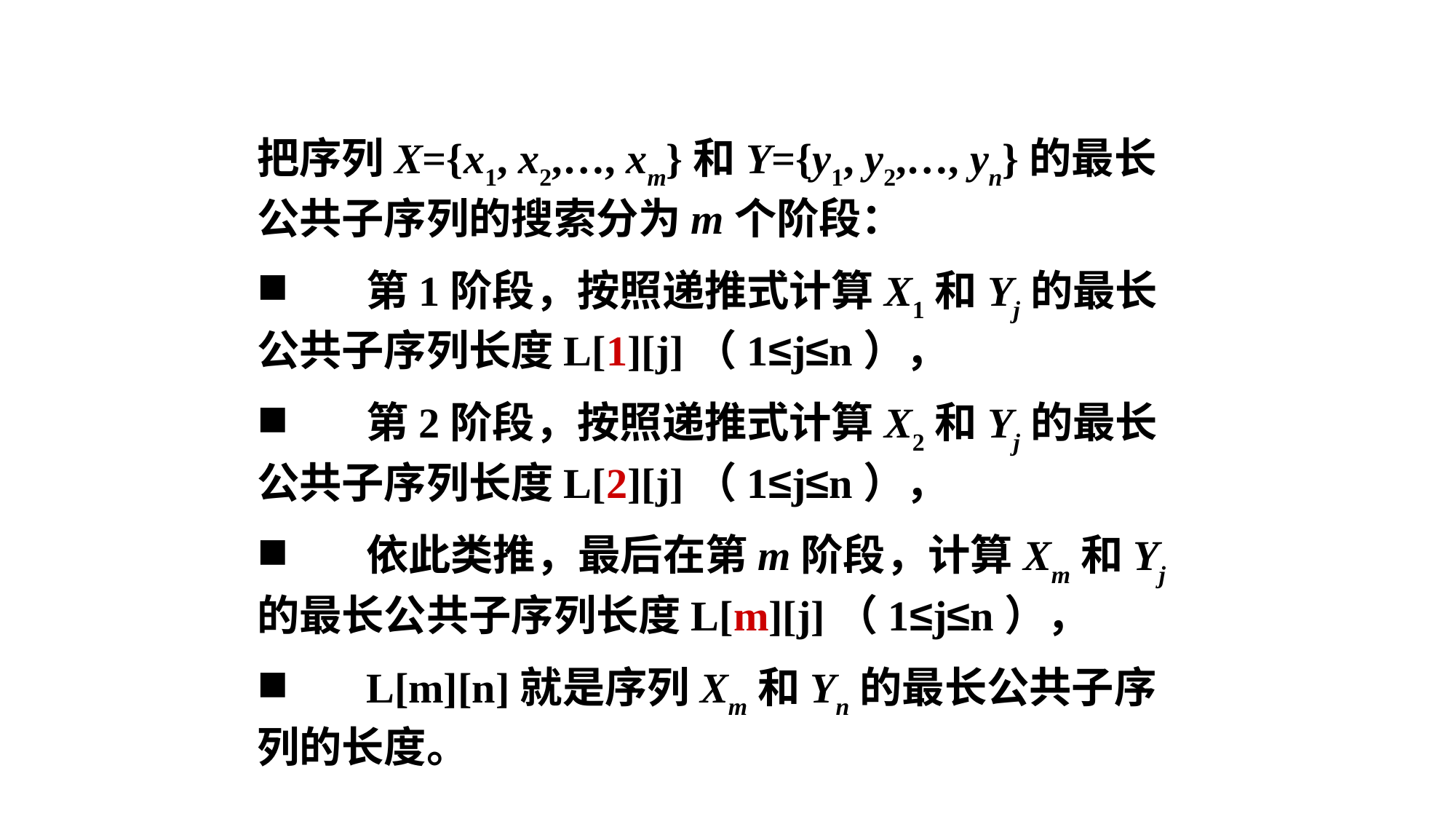

把序列X={x1, x2,…, xm}和Y={y1, y2,…, yn}的最长公共子序列的搜索分为m个阶段：
	第1阶段，按照递推式计算X1和Yj的最长公共子序列长度L[1][j]（1≤j≤n），
	第2阶段，按照递推式计算X2和Yj的最长公共子序列长度L[2][j]（1≤j≤n），
	依此类推，最后在第m阶段，计算Xm和Yj的最长公共子序列长度L[m][j]（1≤j≤n），
	L[m][n]就是序列Xm和Yn的最长公共子序列的长度。